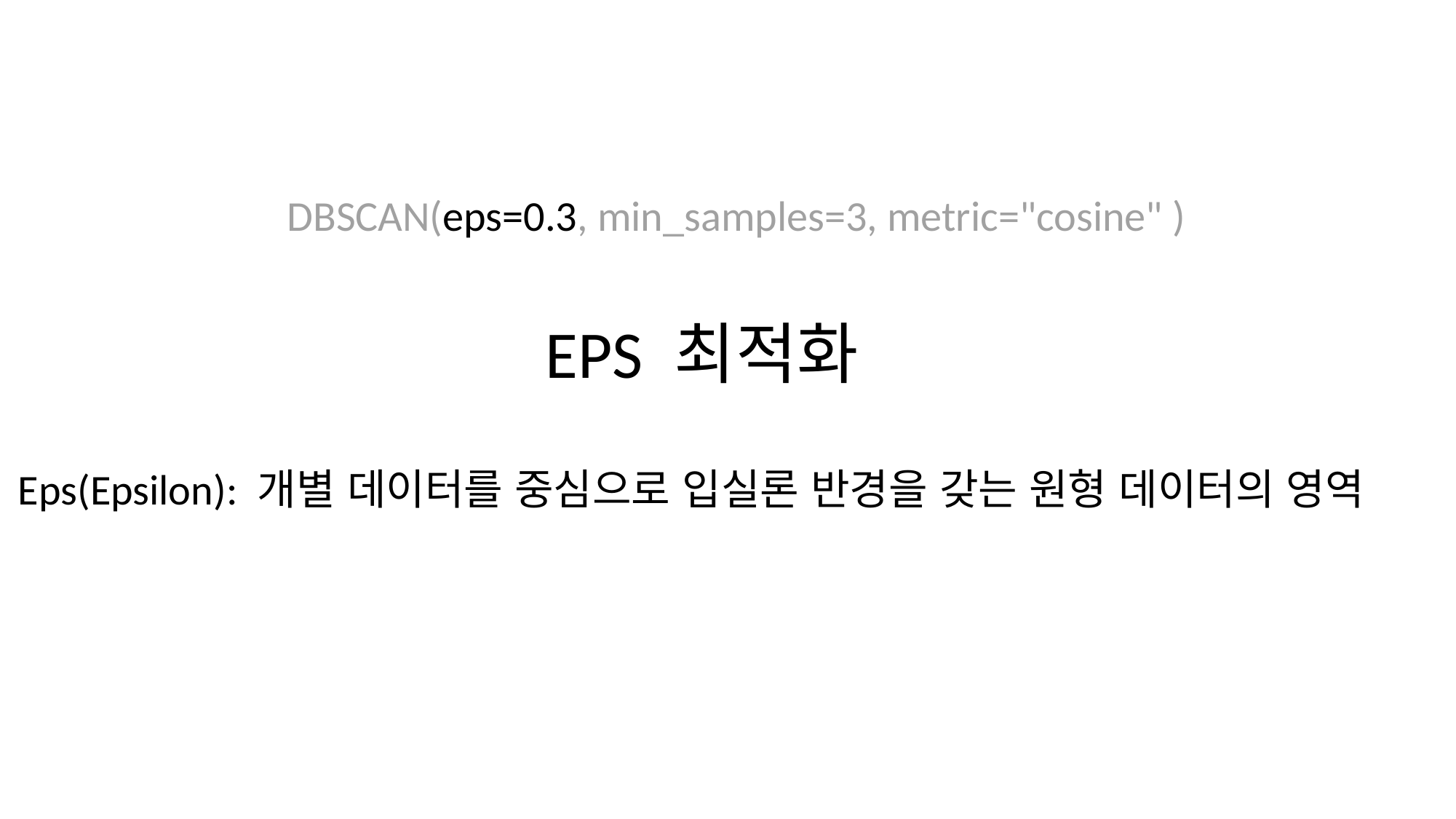

DBSCAN(eps=0.3, min_samples=3, metric="cosine" )
# EPS 최적화
Eps(Epsilon): 개별 데이터를 중심으로 입실론 반경을 갖는 원형 데이터의 영역